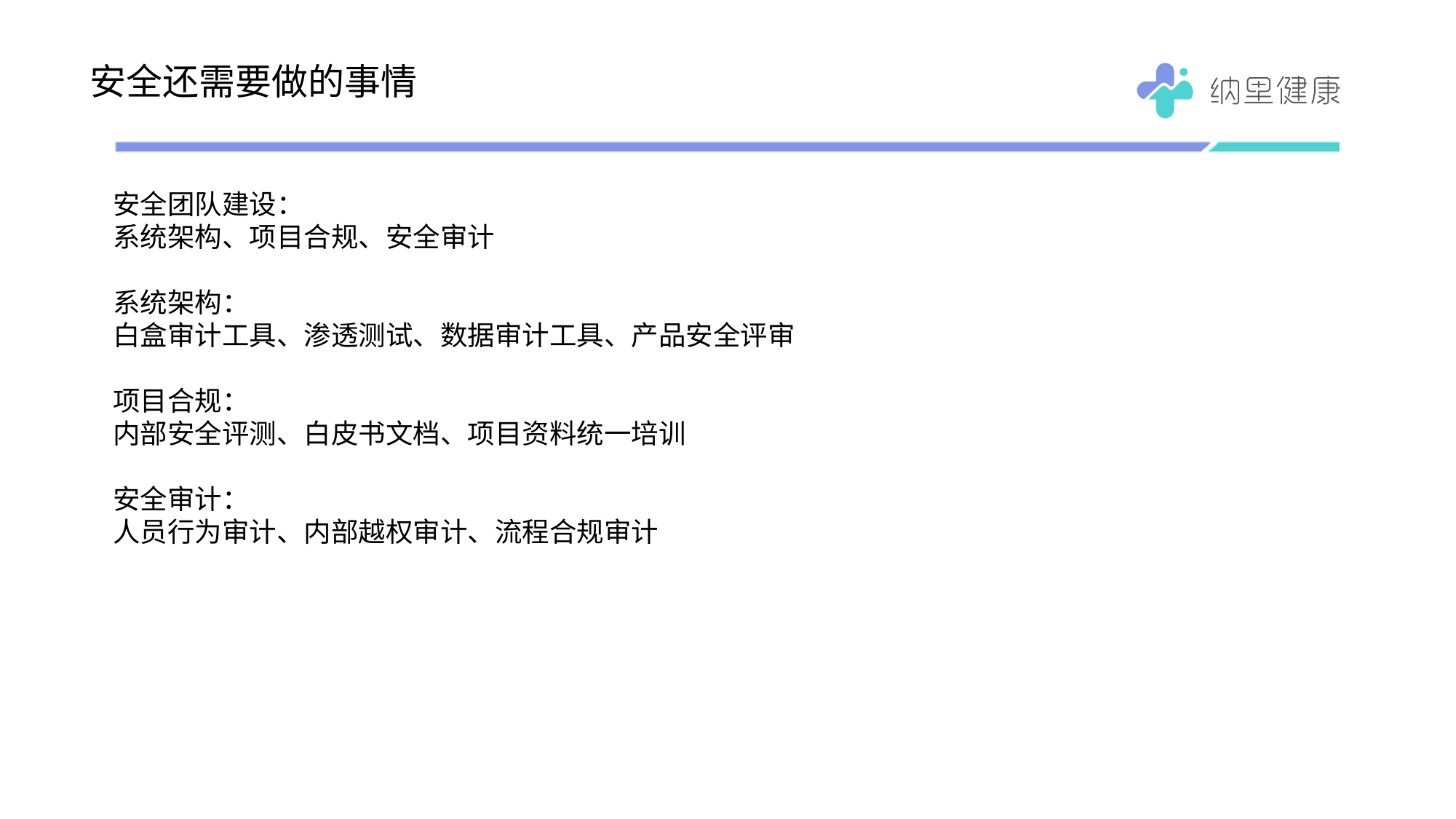

# 安全还需要做的事情
安全团队建设：
系统架构、项目合规、安全审计

系统架构：
白盒审计工具、渗透测试、数据审计工具、产品安全评审

项目合规：
内部安全评测、白皮书文档、项目资料统一培训

安全审计：
人员行为审计、内部越权审计、流程合规审计